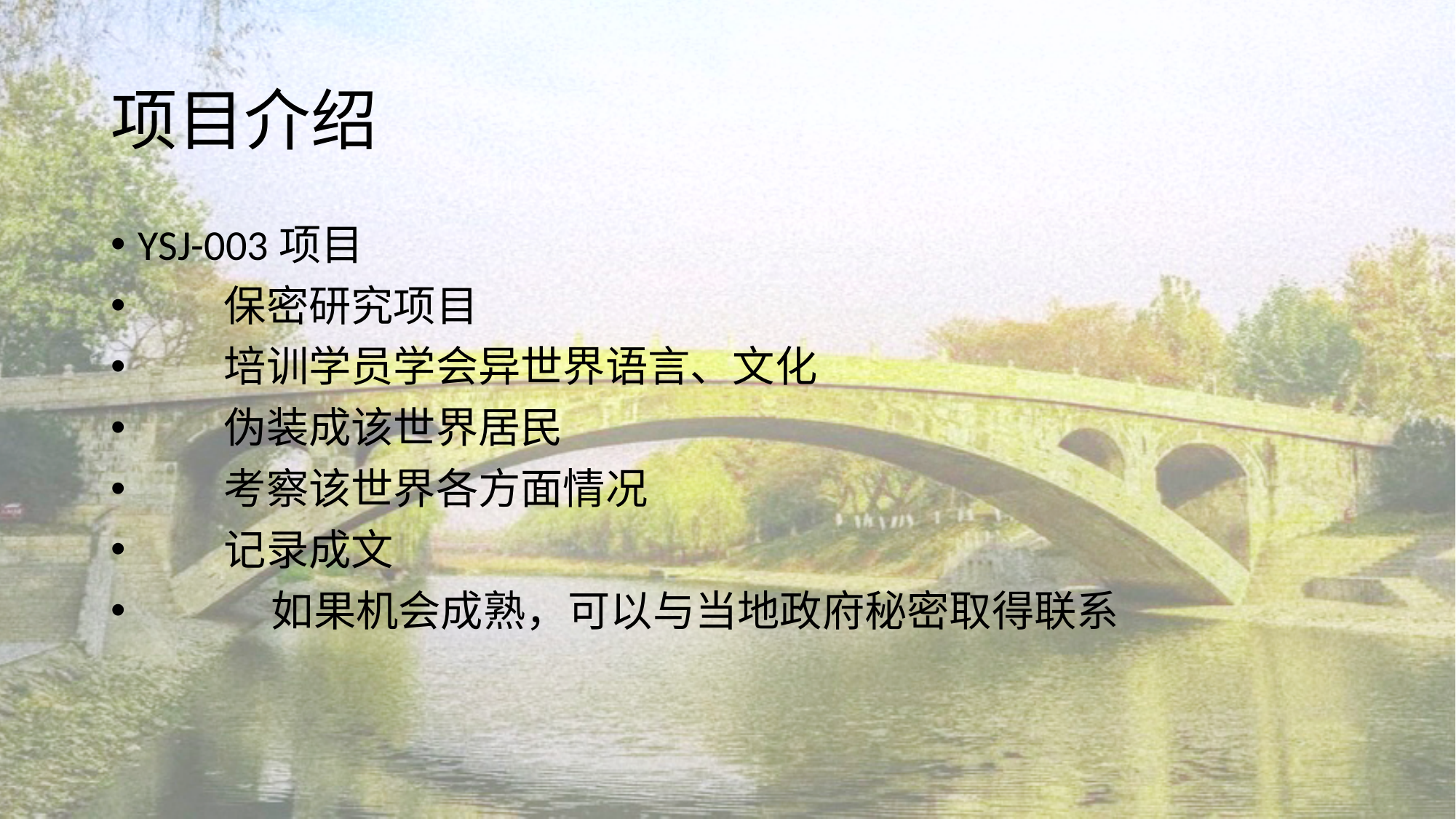

# 项目介绍
YSJ-003项目
        保密研究项目
        培训学员学会异世界语言、文化
        伪装成该世界居民
        考察该世界各方面情况
        记录成文
             如果机会成熟，可以与当地政府秘密取得联系